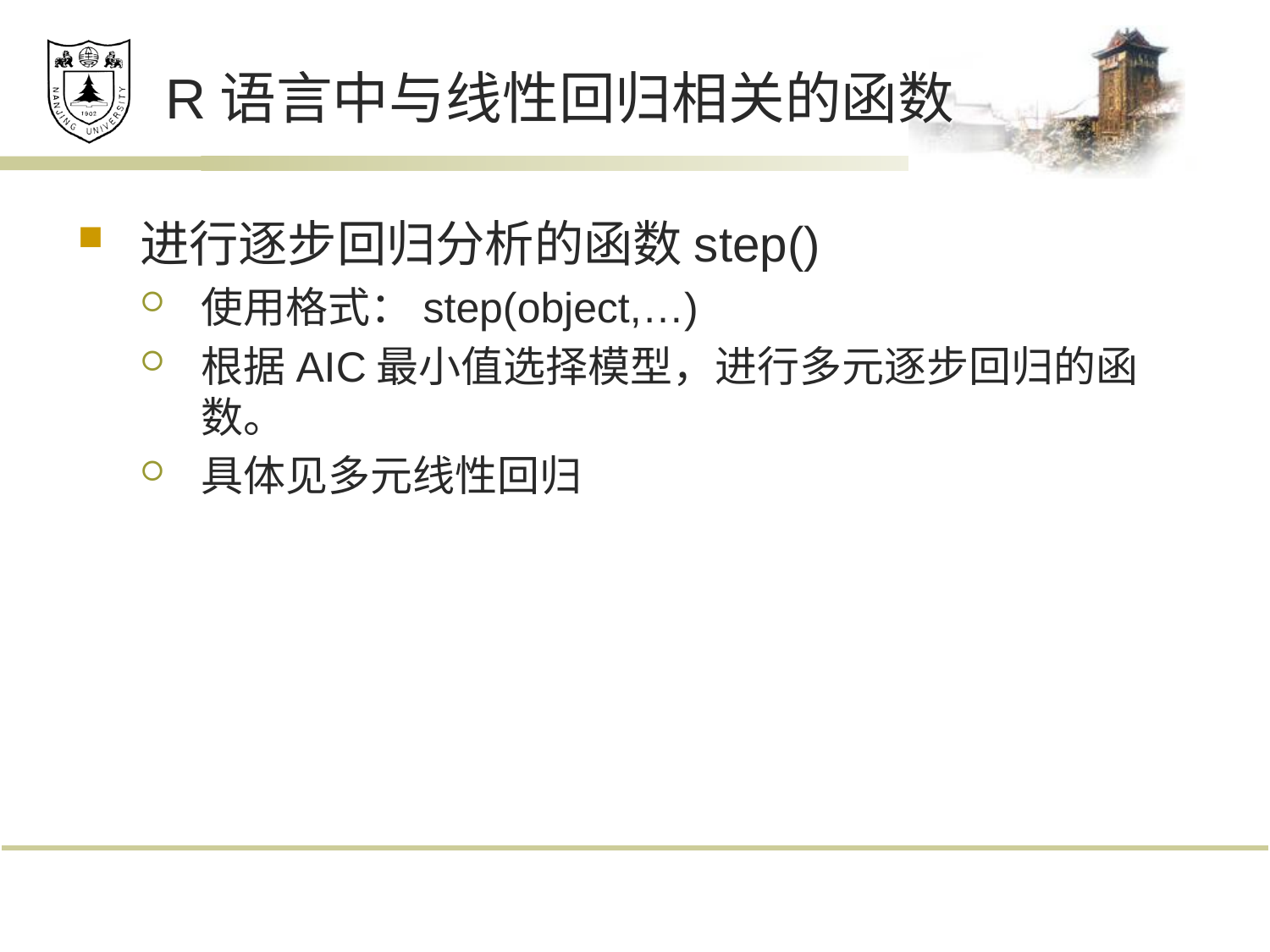

# R语言中与线性回归相关的函数
进行逐步回归分析的函数step()
使用格式：step(object,…)
根据AIC最小值选择模型，进行多元逐步回归的函数。
具体见多元线性回归